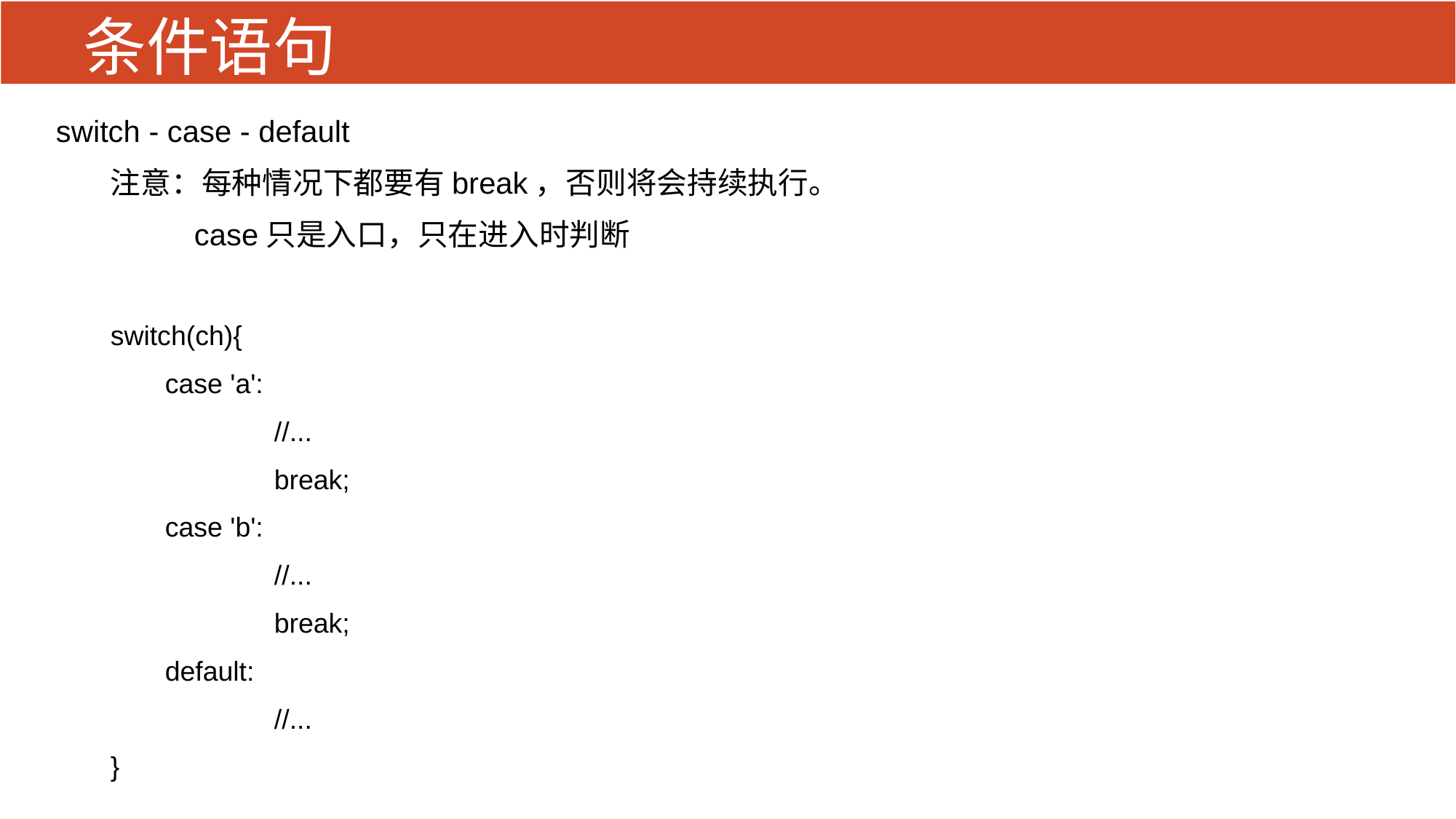

# 条件语句
switch - case - default
注意：每种情况下都要有break，否则将会持续执行。
          case只是入口，只在进入时判断

switch(ch){
	case 'a':
		//...
		break;
	case 'b':
		//...
		break;
	default:
		//...
}